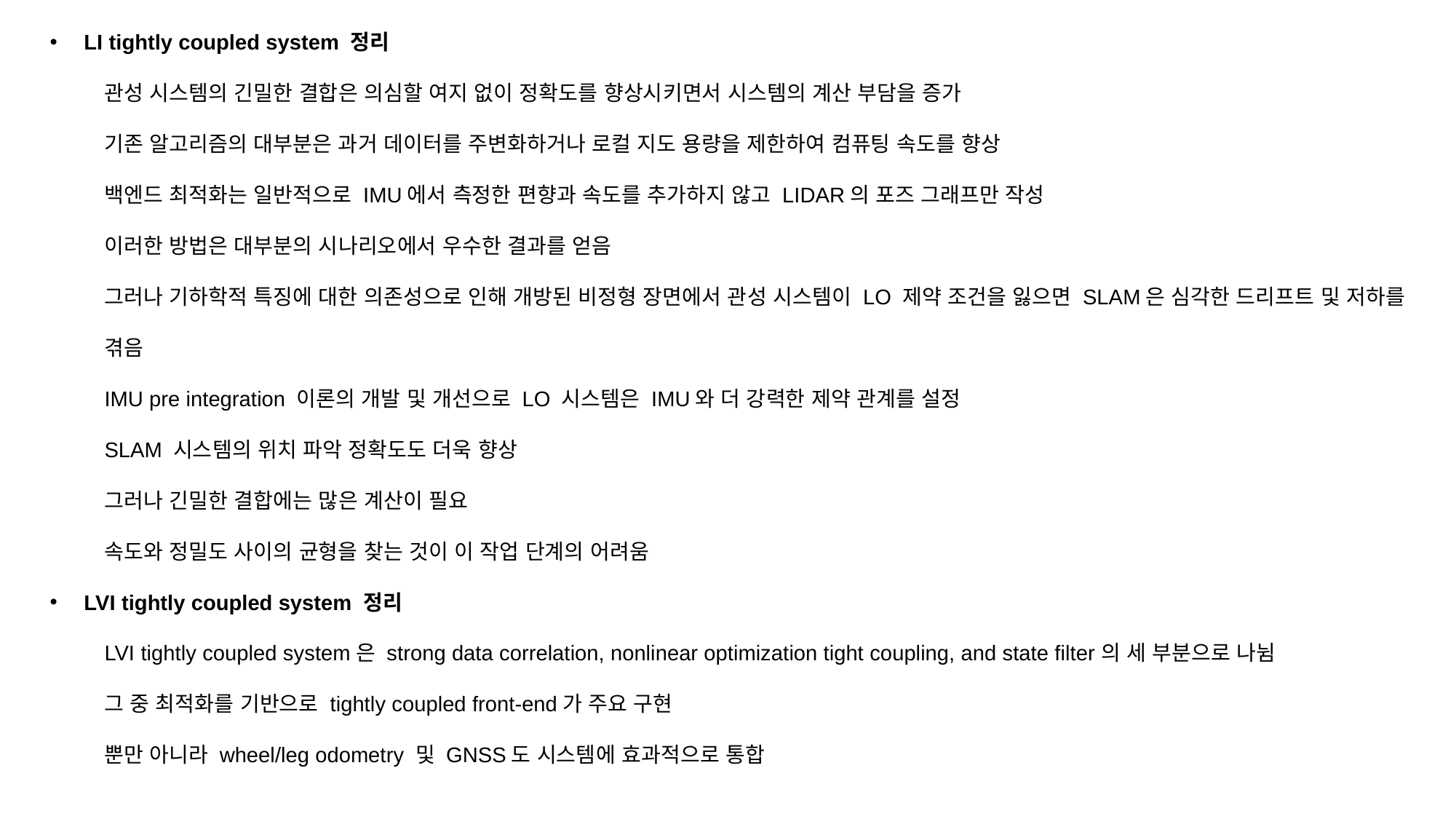

LI tightly coupled system 정리
관성 시스템의 긴밀한 결합은 의심할 여지 없이 정확도를 향상시키면서 시스템의 계산 부담을 증가
기존 알고리즘의 대부분은 과거 데이터를 주변화하거나 로컬 지도 용량을 제한하여 컴퓨팅 속도를 향상
백엔드 최적화는 일반적으로 IMU에서 측정한 편향과 속도를 추가하지 않고 LIDAR의 포즈 그래프만 작성
이러한 방법은 대부분의 시나리오에서 우수한 결과를 얻음
그러나 기하학적 특징에 대한 의존성으로 인해 개방된 비정형 장면에서 관성 시스템이 LO 제약 조건을 잃으면 SLAM은 심각한 드리프트 및 저하를 겪음
IMU pre integration 이론의 개발 및 개선으로 LO 시스템은 IMU와 더 강력한 제약 관계를 설정
SLAM 시스템의 위치 파악 정확도도 더욱 향상
그러나 긴밀한 결합에는 많은 계산이 필요
속도와 정밀도 사이의 균형을 찾는 것이 이 작업 단계의 어려움
LVI tightly coupled system 정리
LVI tightly coupled system은 strong data correlation, nonlinear optimization tight coupling, and state filter의 세 부분으로 나뉨
그 중 최적화를 기반으로 tightly coupled front-end가 주요 구현
뿐만 아니라 wheel/leg odometry 및 GNSS도 시스템에 효과적으로 통합